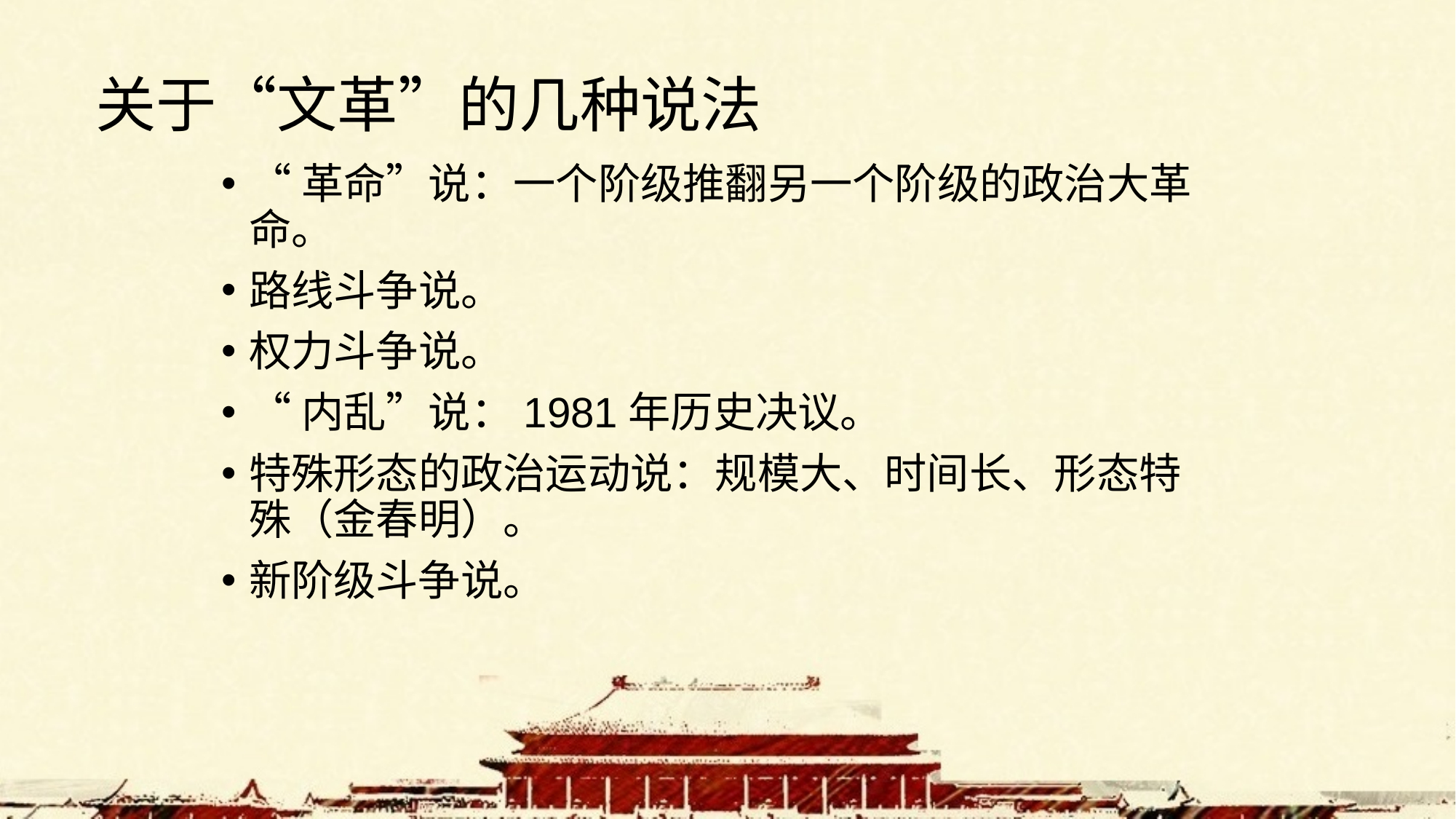

# 关于“文革”的几种说法
“革命”说：一个阶级推翻另一个阶级的政治大革命。
路线斗争说。
权力斗争说。
“内乱”说：1981年历史决议。
特殊形态的政治运动说：规模大、时间长、形态特殊（金春明）。
新阶级斗争说。